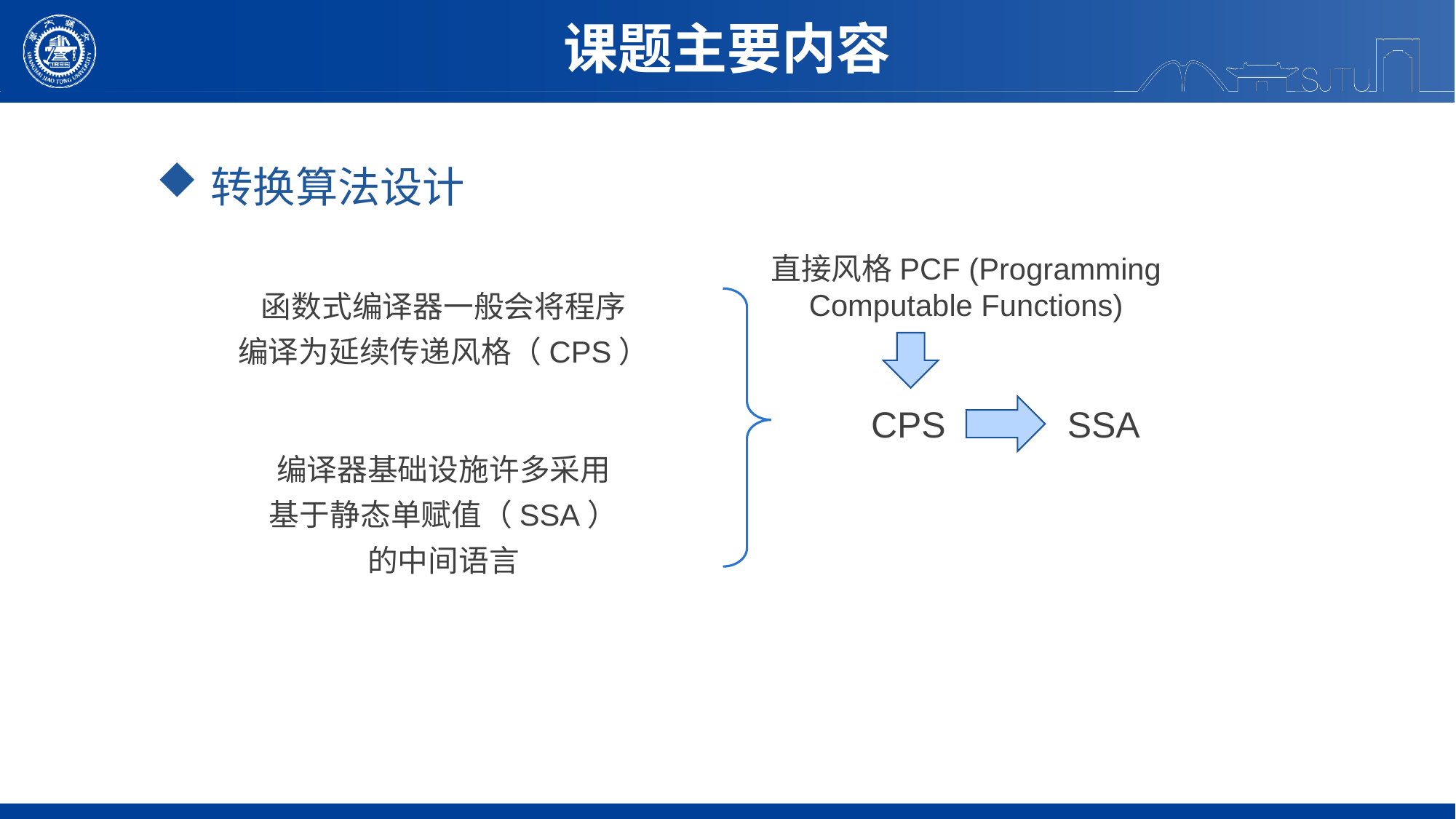

课题主要内容
转换算法设计
直接风格PCF (Programming Computable Functions)
函数式编译器一般会将程序
编译为延续传递风格（CPS）

CPS            SSA

编译器基础设施许多采用
基于静态单赋值（SSA）
的中间语言